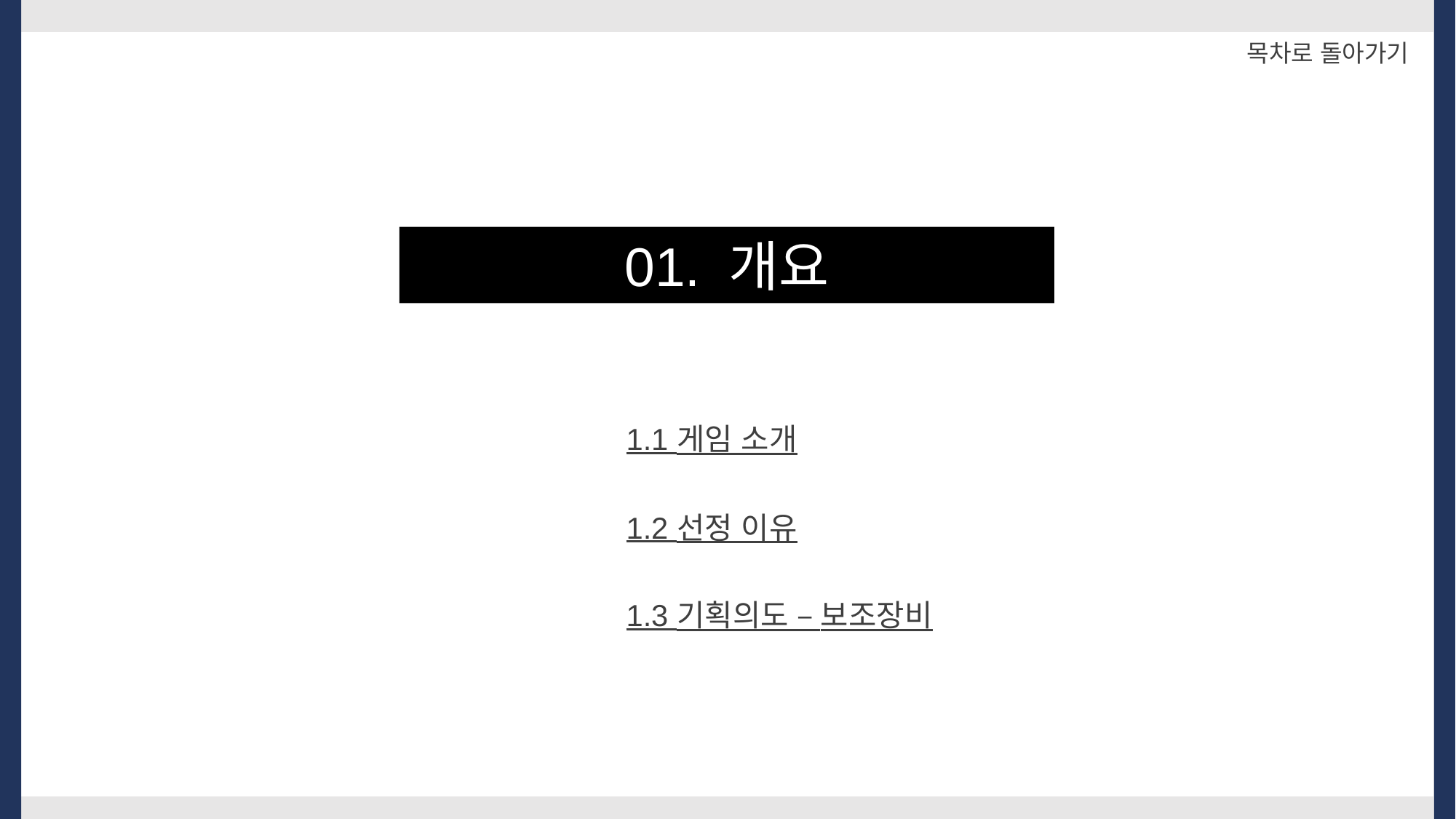

목차로 돌아가기

01. 개요
1.1 게임 소개
1.2 선정 이유
1.3 기획의도 – 보조장비